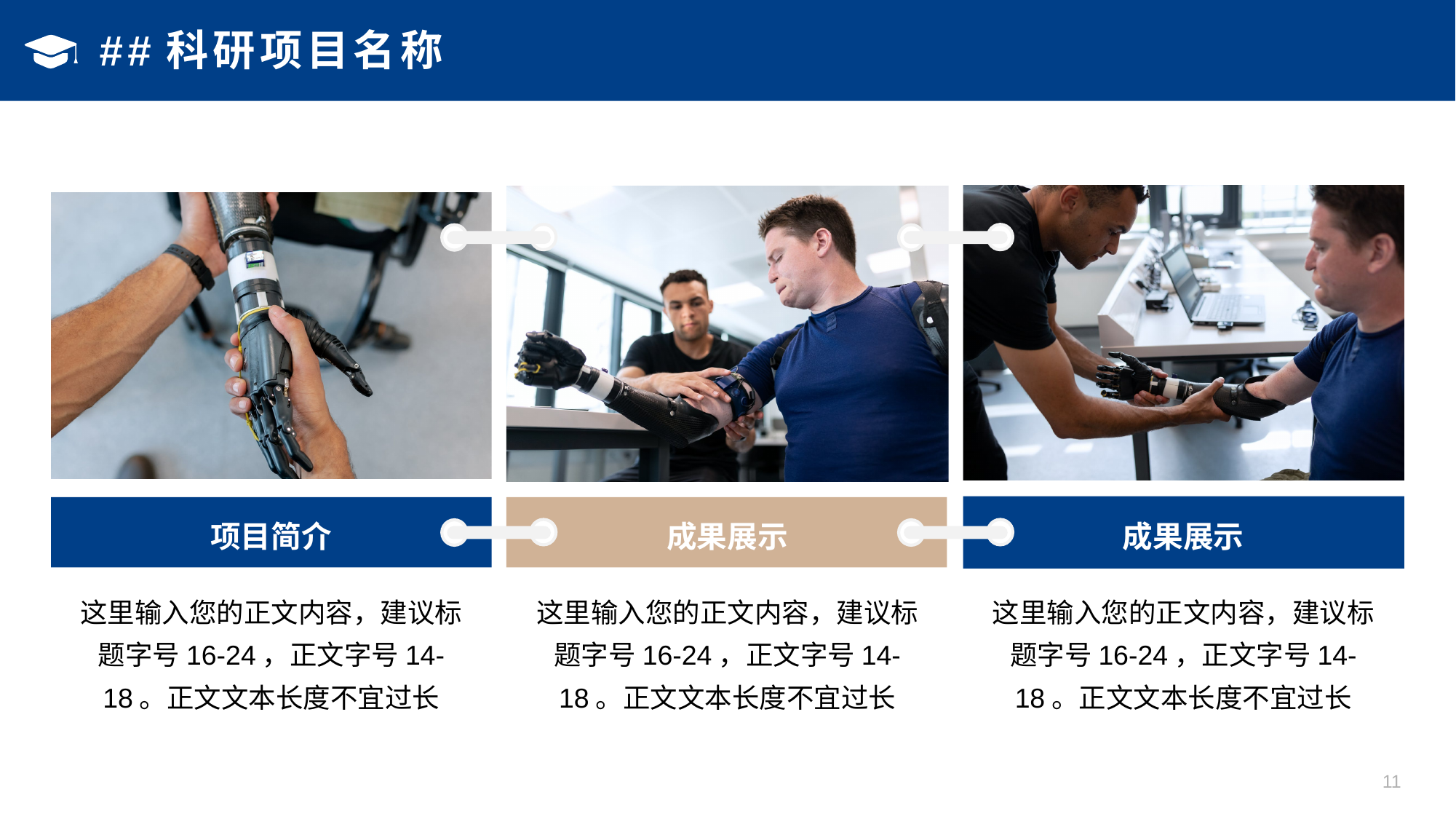

# ##科研项目名称

项目简介
成果展示
成果展示

这里输入您的正文内容，建议标题字号16-24，正文字号14-18。正文文本长度不宜过长
这里输入您的正文内容，建议标题字号16-24，正文字号14-18。正文文本长度不宜过长
这里输入您的正文内容，建议标题字号16-24，正文字号14-18。正文文本长度不宜过长
11